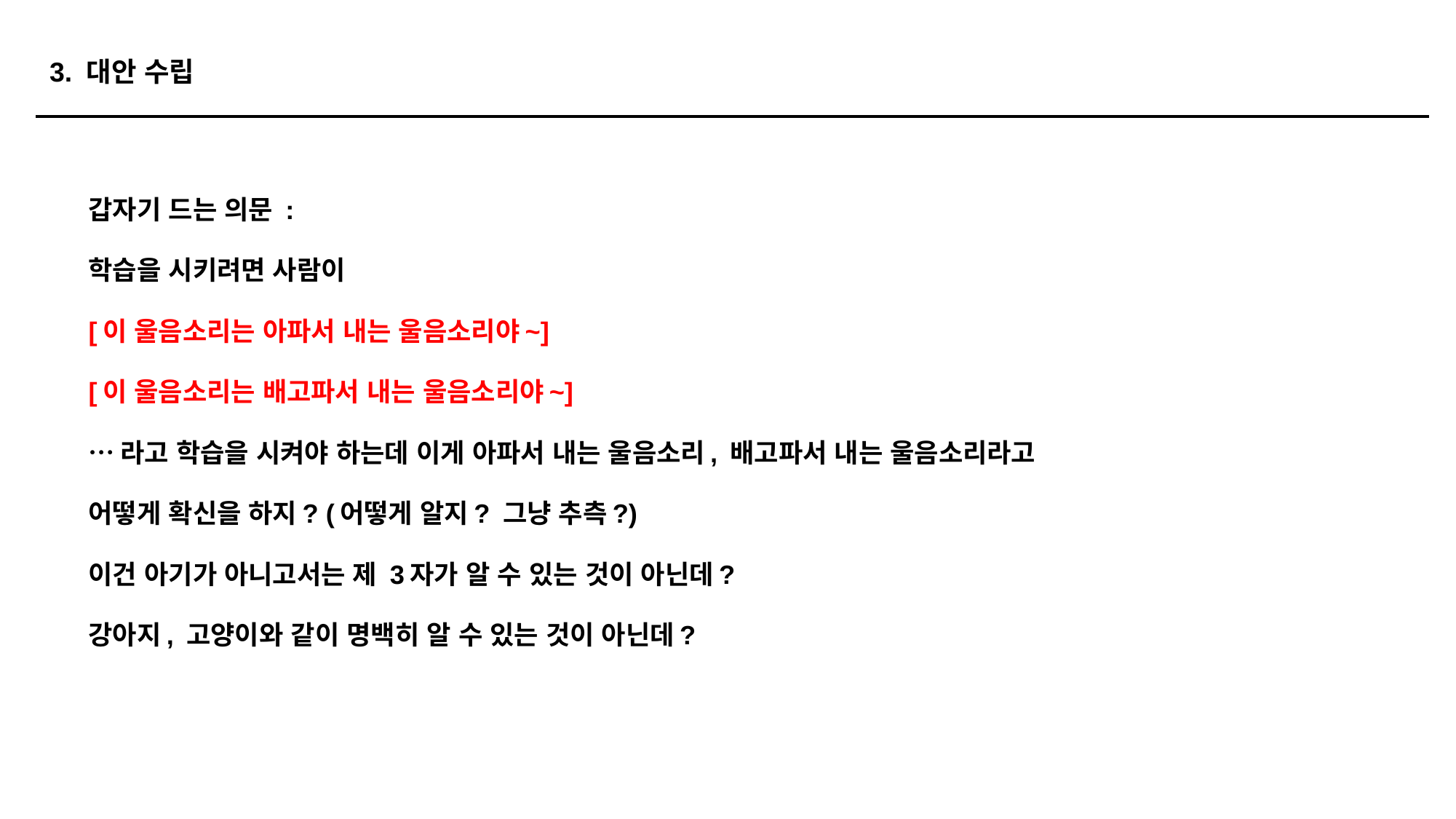

3. 대안 수립
갑자기 드는 의문 :
학습을 시키려면 사람이
[이 울음소리는 아파서 내는 울음소리야~]
[이 울음소리는 배고파서 내는 울음소리야~]
…라고 학습을 시켜야 하는데 이게 아파서 내는 울음소리, 배고파서 내는 울음소리라고
어떻게 확신을 하지? (어떻게 알지? 그냥 추측?)
이건 아기가 아니고서는 제 3자가 알 수 있는 것이 아닌데?
강아지, 고양이와 같이 명백히 알 수 있는 것이 아닌데?